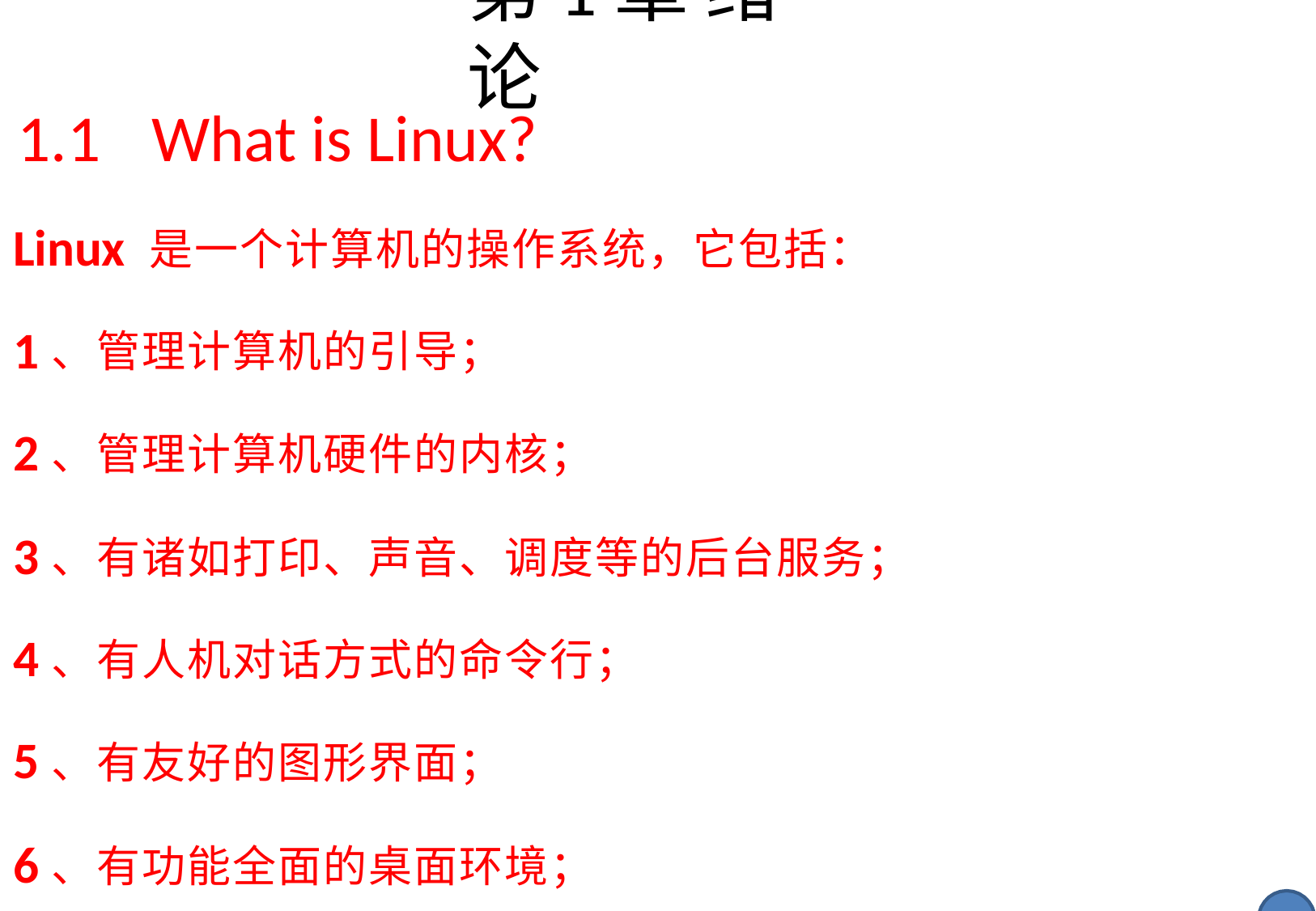

# 第1章 绪论
1.1	What is Linux?
Linux 是一个计算机的操作系统，它包括：
1、管理计算机的引导；
2、管理计算机硬件的内核；
3、有诸如打印、声音、调度等的后台服务；
4、有人机对话方式的命令行；
5、有友好的图形界面；
6、有功能全面的桌面环境；
7、还有丰富的应用程序。